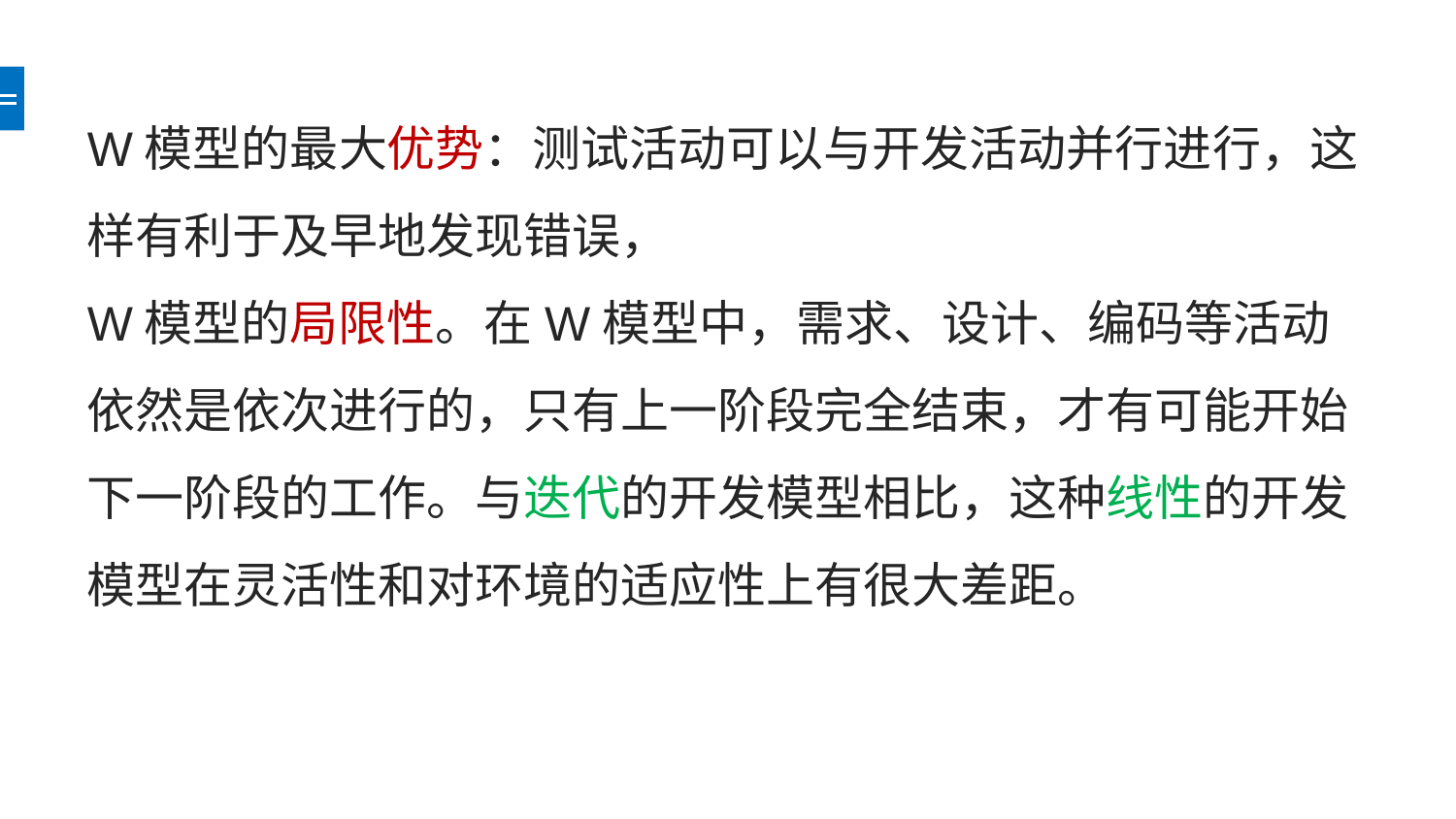

W模型的最大优势：测试活动可以与开发活动并行进行，这样有利于及早地发现错误，
W模型的局限性。在W模型中，需求、设计、编码等活动依然是依次进行的，只有上一阶段完全结束，才有可能开始下一阶段的工作。与迭代的开发模型相比，这种线性的开发模型在灵活性和对环境的适应性上有很大差距。